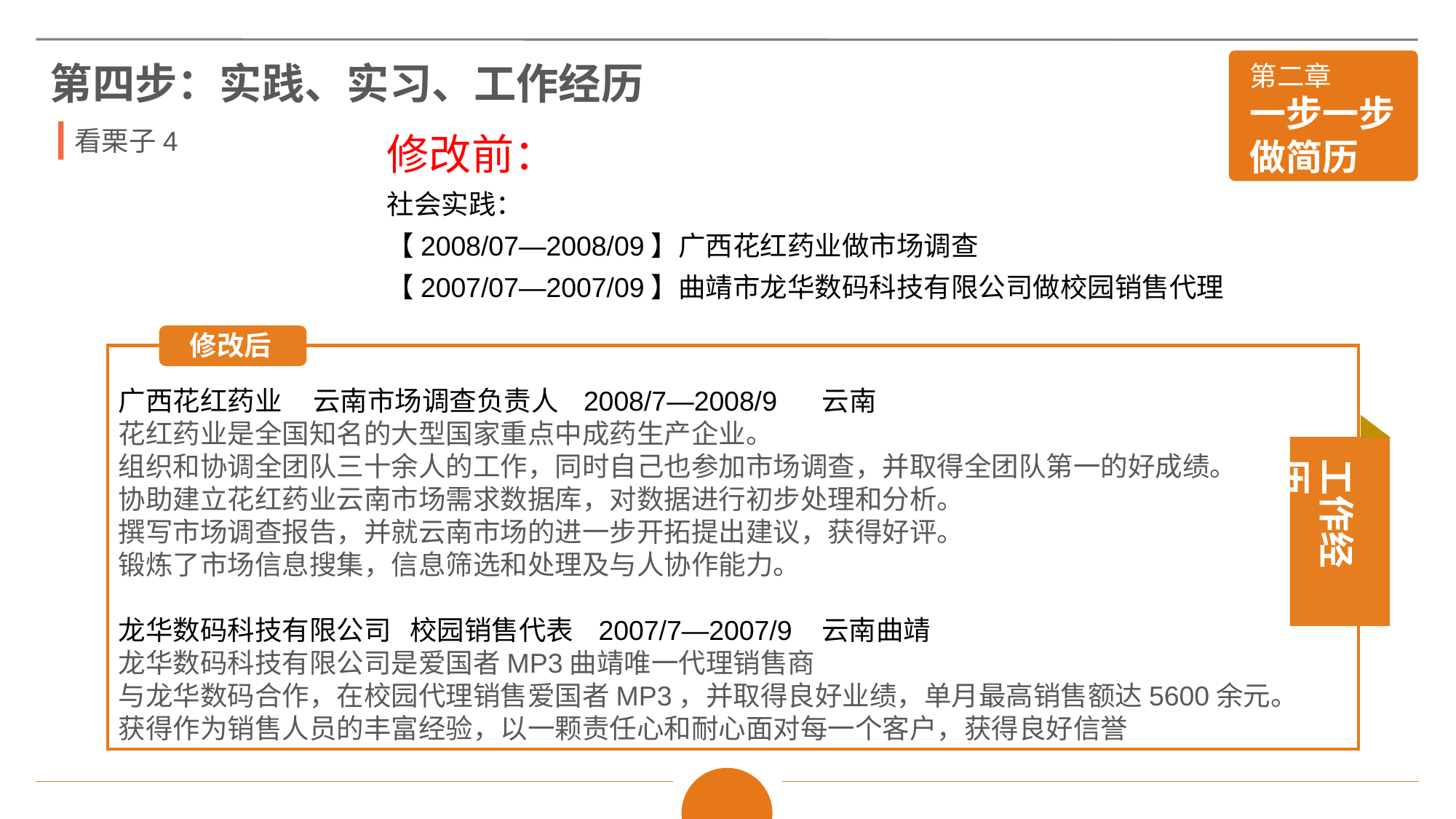

第四步：实践、实习、工作经历
看栗子4

修改前：
社会实践：
【2008/07—2008/09】广西花红药业做市场调查
【2007/07—2007/09】曲靖市龙华数码科技有限公司做校园销售代理

修改后

广西花红药业     云南市场调查负责人   2008/7—2008/9     云南
花红药业是全国知名的大型国家重点中成药生产企业。
组织和协调全团队三十余人的工作，同时自己也参加市场调查，并取得全团队第一的好成绩。
协助建立花红药业云南市场需求数据库，对数据进行初步处理和分析。
撰写市场调查报告，并就云南市场的进一步开拓提出建议，获得好评。
锻炼了市场信息搜集，信息筛选和处理及与人协作能力。

龙华数码科技有限公司   校园销售代表   2007/7—2007/9   云南曲靖
龙华数码科技有限公司是爱国者MP3曲靖唯一代理销售商
与龙华数码合作，在校园代理销售爱国者MP3，并取得良好业绩，单月最高销售额达5600余元。
获得作为销售人员的丰富经验，以一颗责任心和耐心面对每一个客户，获得良好信誉

工作经历
22